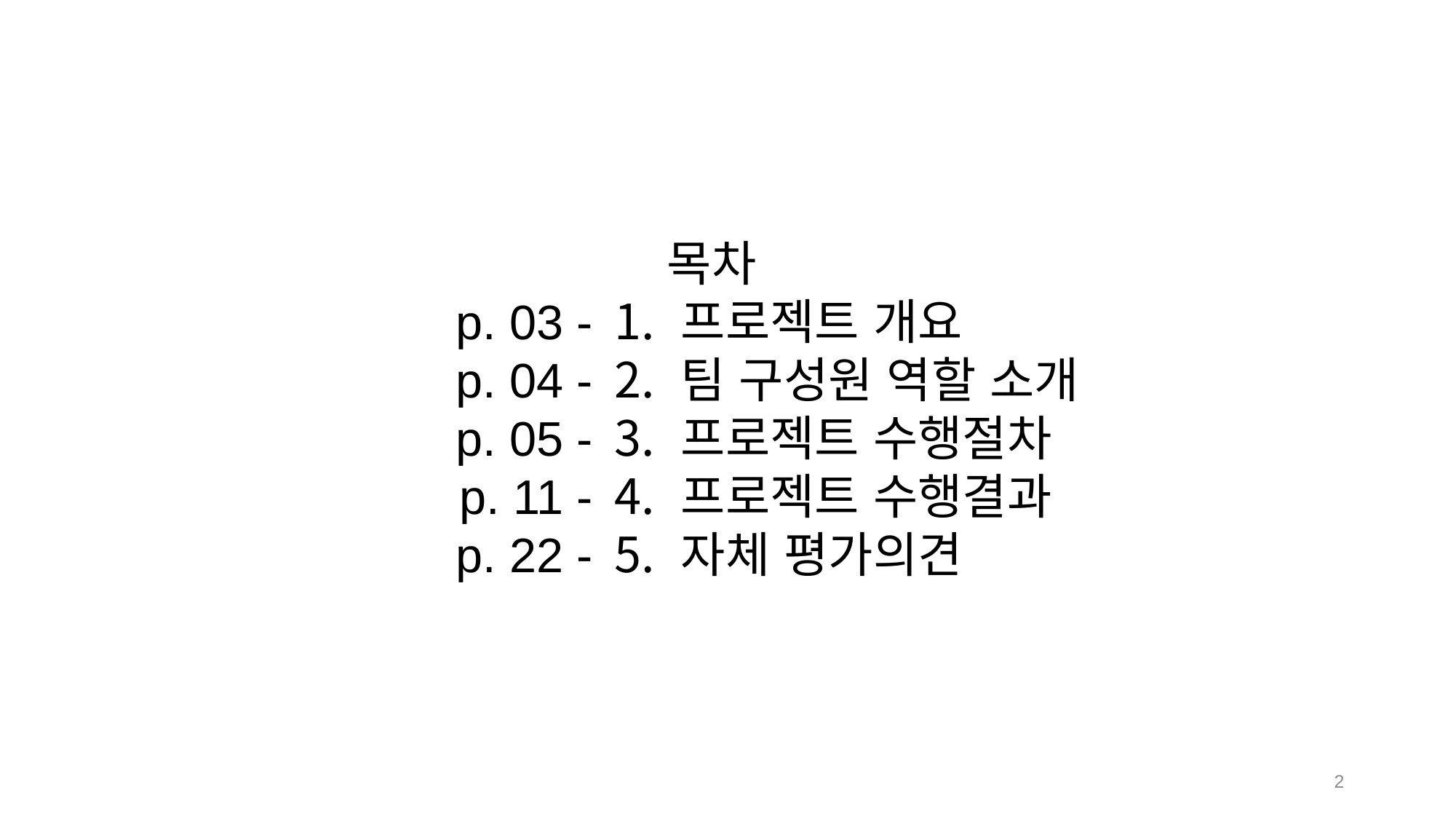

p. 03 -
p. 04 -
p. 05 -
p. 11 -
p. 22 -
   목차
 프로젝트 개요
 팀 구성원 역할 소개
 프로젝트 수행절차
 프로젝트 수행결과
 자체 평가의견
2